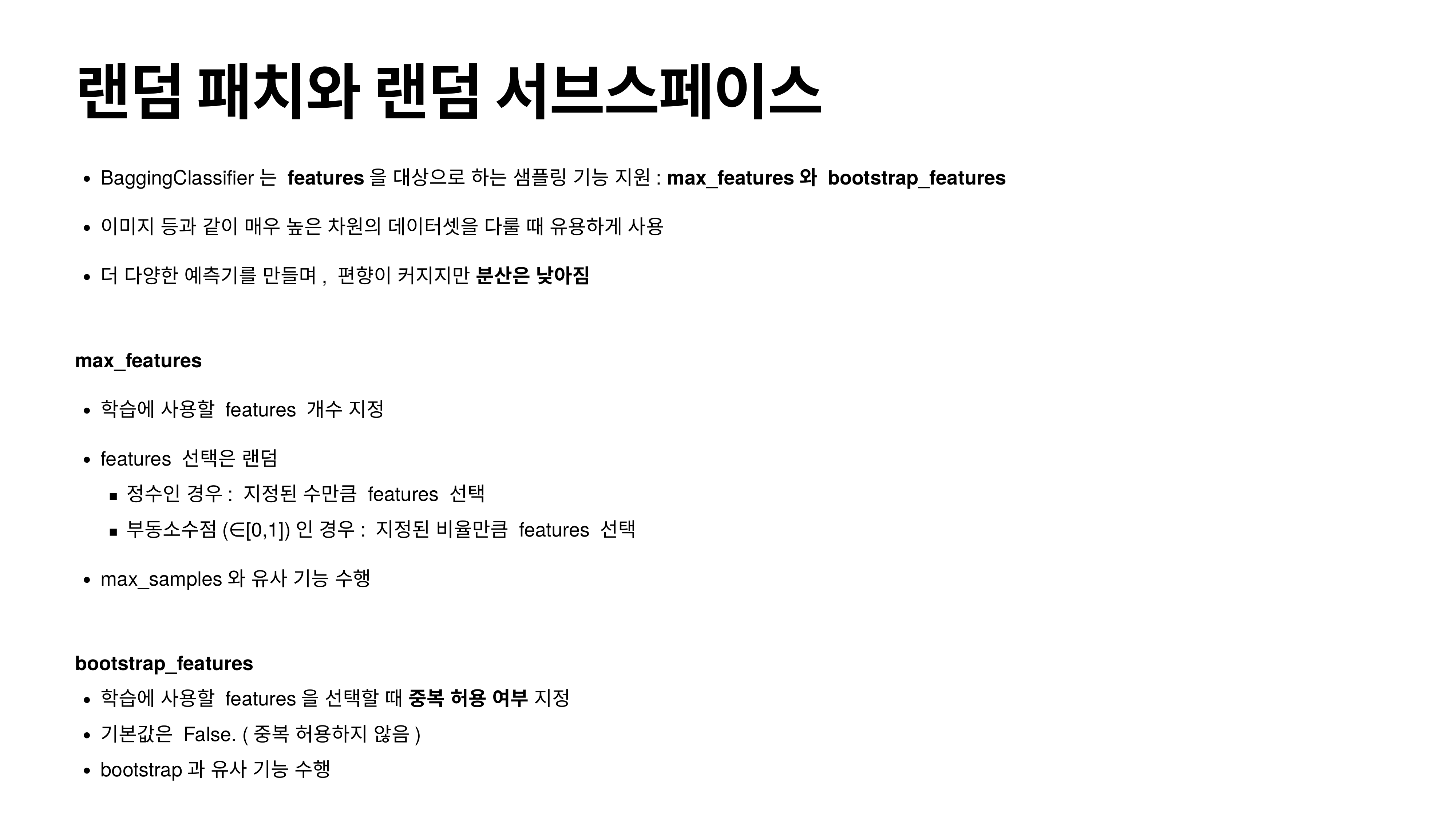

# 랜덤 패치와 랜덤 서브스페이스
BaggingClassifier는 features을 대상으로 하는 샘플링 기능 지원: max_features와 bootstrap_features
이미지 등과 같이 매우 높은 차원의 데이터셋을 다룰 때 유용하게 사용
더 다양한 예측기를 만들며, 편향이 커지지만 분산은 낮아짐

max_features
학습에 사용할 features 개수 지정
features 선택은 랜덤
정수인 경우: 지정된 수만큼 features 선택
부동소수점(∈[0,1])인 경우: 지정된 비율만큼 features 선택
max_samples와 유사 기능 수행

bootstrap_features
학습에 사용할 features을 선택할 때 중복 허용 여부 지정
기본값은 False. (중복 허용하지 않음)
bootstrap과 유사 기능 수행